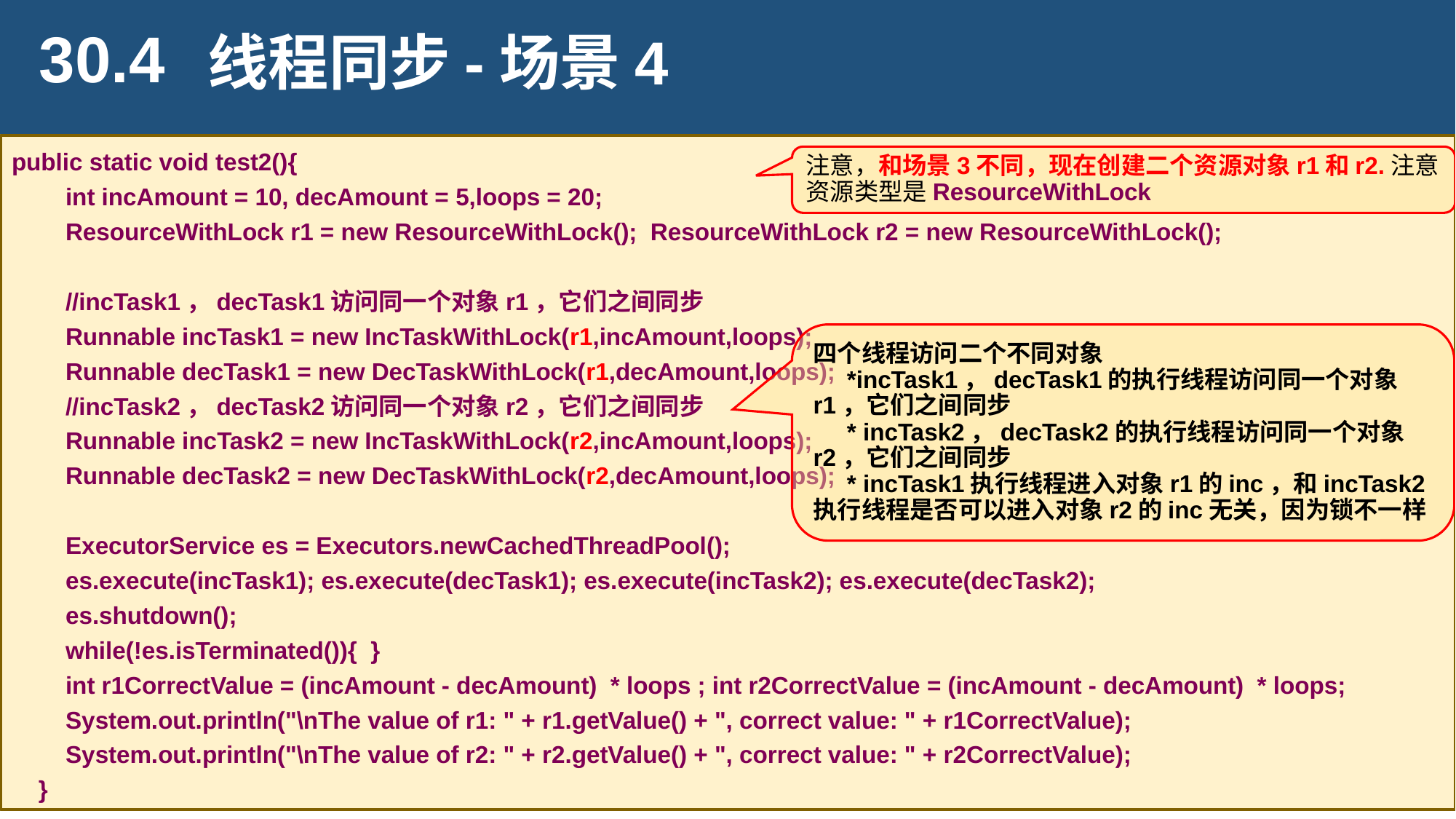

30.4
线程同步-场景4
public static void test2(){
        int incAmount = 10, decAmount = 5,loops = 20;
        ResourceWithLock r1 = new ResourceWithLock();  ResourceWithLock r2 = new ResourceWithLock();

        //incTask1，decTask1访问同一个对象r1，它们之间同步
        Runnable incTask1 = new IncTaskWithLock(r1,incAmount,loops);
        Runnable decTask1 = new DecTaskWithLock(r1,decAmount,loops);
        //incTask2，decTask2访问同一个对象r2，它们之间同步
        Runnable incTask2 = new IncTaskWithLock(r2,incAmount,loops);
        Runnable decTask2 = new DecTaskWithLock(r2,decAmount,loops);

        ExecutorService es = Executors.newCachedThreadPool();
        es.execute(incTask1); es.execute(decTask1); es.execute(incTask2); es.execute(decTask2);
        es.shutdown();
        while(!es.isTerminated()){  }
        int r1CorrectValue = (incAmount - decAmount)  * loops ; int r2CorrectValue = (incAmount - decAmount)  * loops;
        System.out.println("\nThe value of r1: " + r1.getValue() + ", correct value: " + r1CorrectValue);
        System.out.println("\nThe value of r2: " + r2.getValue() + ", correct value: " + r2CorrectValue);
    }
注意，和场景3不同，现在创建二个资源对象r1和r2.注意资源类型是ResourceWithLock
四个线程访问二个不同对象
     *incTask1，decTask1的执行线程访问同一个对象r1，它们之间同步
     * incTask2，decTask2的执行线程访问同一个对象r2，它们之间同步
     * incTask1执行线程进入对象r1的inc，和incTask2执行线程是否可以进入对象r2的inc无关，因为锁不一样